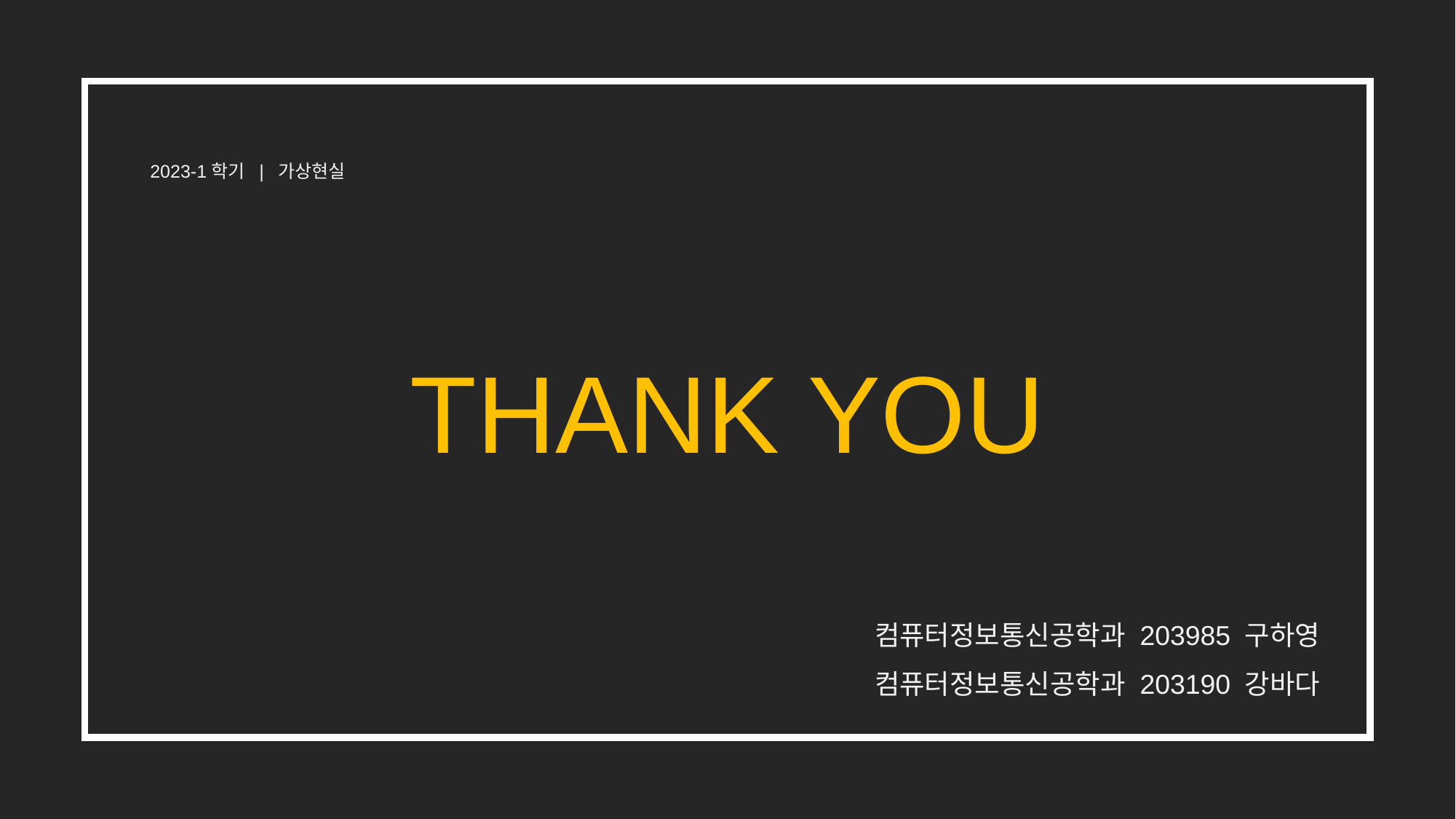

2023-1학기  |  가상현실
THANK YOU
 컴퓨터정보통신공학과 203985 구하영
컴퓨터정보통신공학과 203190 강바다